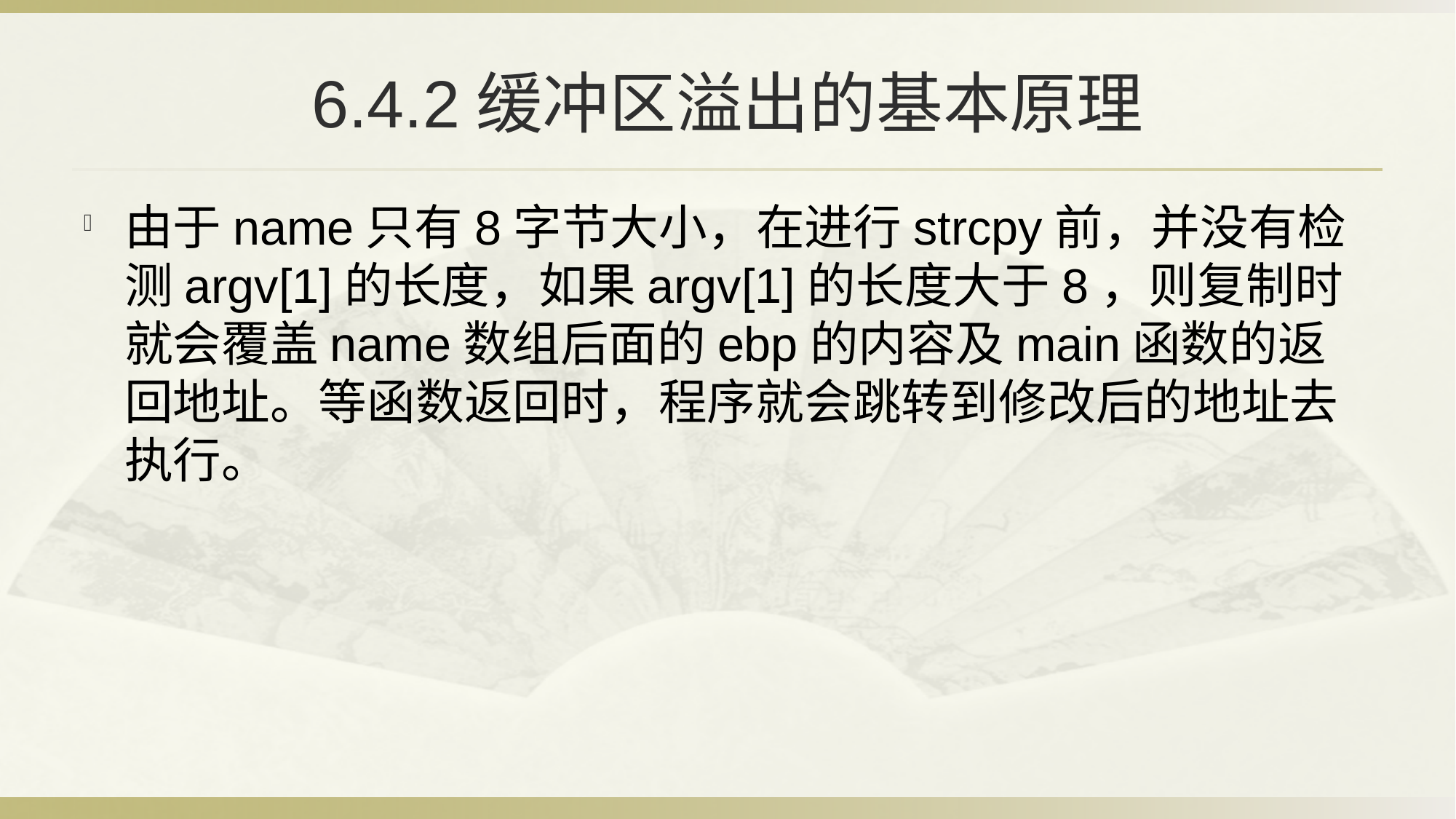

# 6.4.2缓冲区溢出的基本原理
由于name只有8字节大小，在进行strcpy前，并没有检测argv[1]的长度，如果argv[1]的长度大于8，则复制时就会覆盖name数组后面的ebp的内容及main函数的返回地址。等函数返回时，程序就会跳转到修改后的地址去执行。